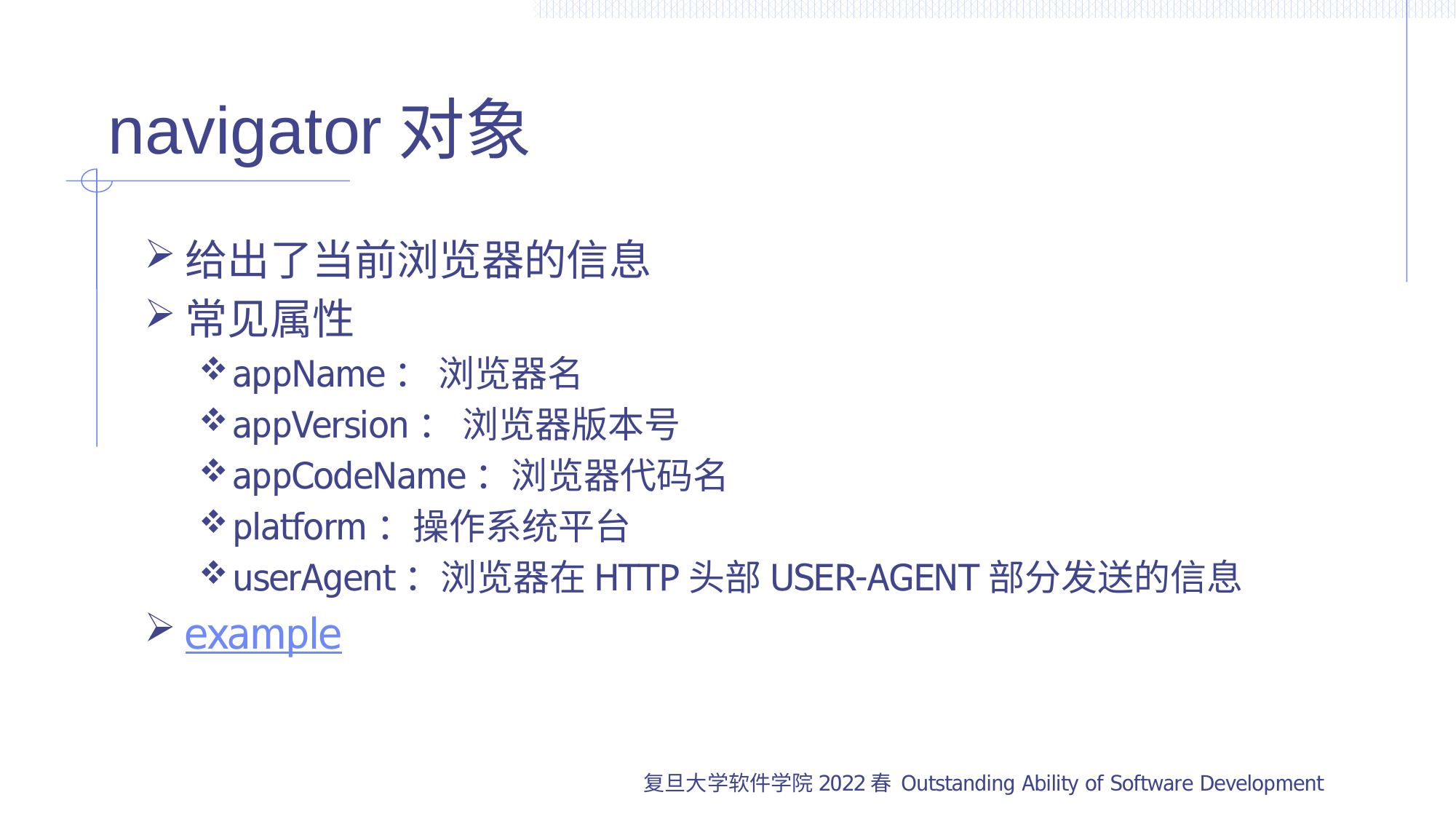

# navigator对象
给出了当前浏览器的信息
常见属性
appName： 浏览器名
appVersion： 浏览器版本号
appCodeName：浏览器代码名
platform：操作系统平台
userAgent：浏览器在HTTP头部USER-AGENT部分发送的信息
example